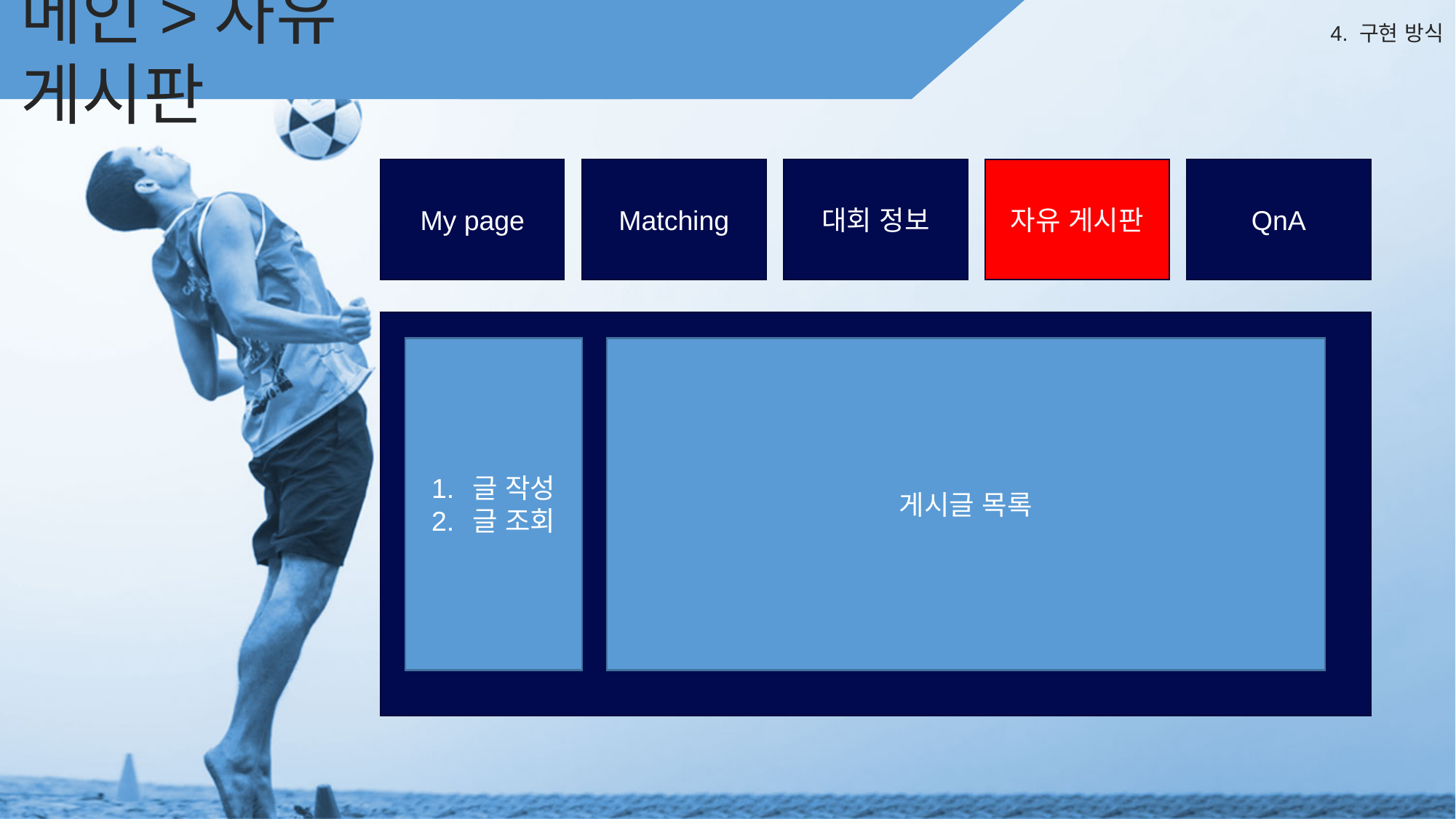

메인> 자유게시판
메인
메인>자유 게시판
4. 구현 방식
QnA
자유 게시판
대회 정보
My page
Matching

글 작성
글 조회
게시글 목록